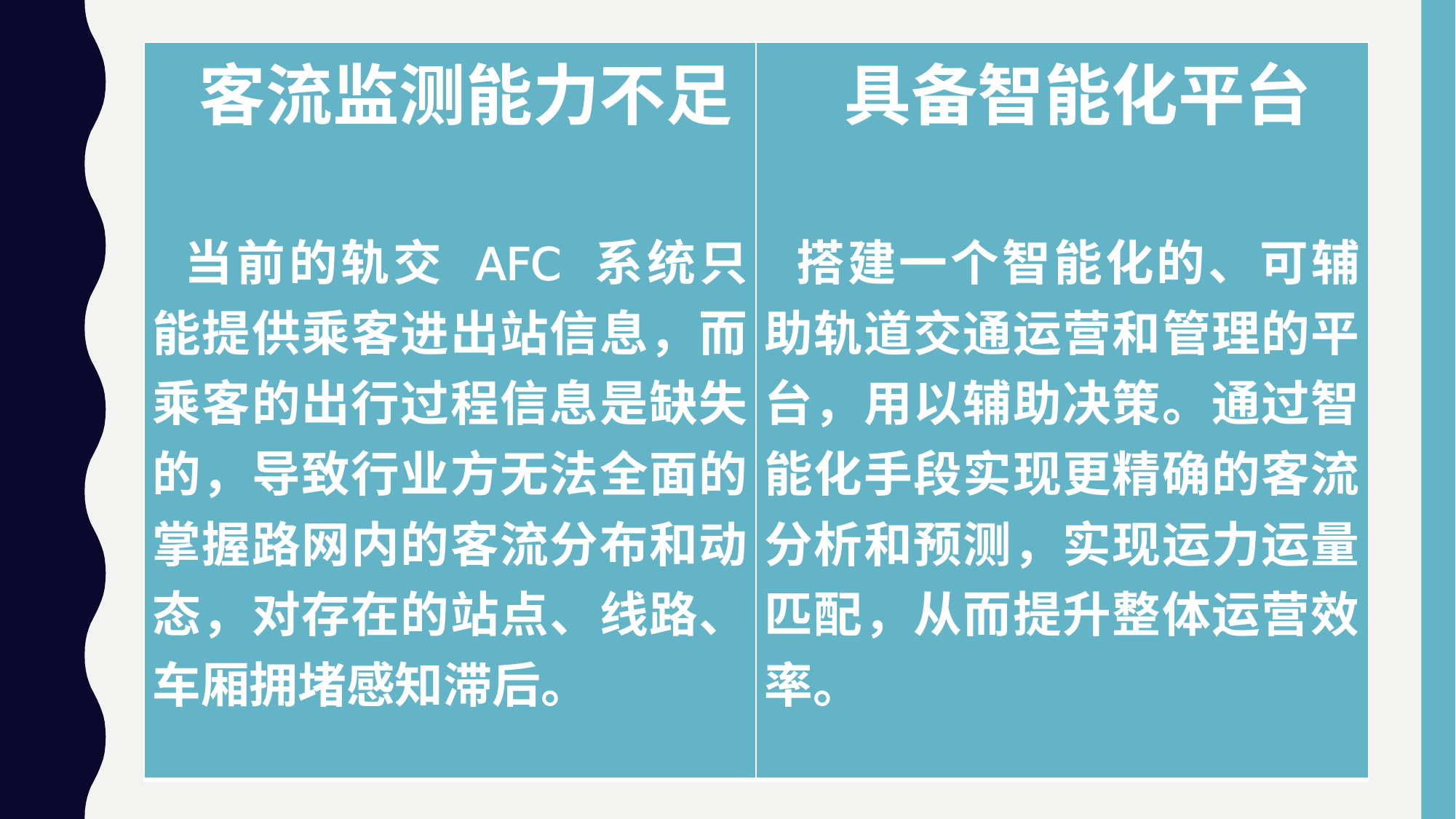

| 客流监测能力不足 当前的轨交 AFC 系统只能提供乘客进出站信息，而乘客的出行过程信息是缺失的，导致行业方无法全面的掌握路网内的客流分布和动态，对存在的站点、线路、车厢拥堵感知滞后。 | 具备智能化平台 搭建一个智能化的、可辅助轨道交通运营和管理的平台，用以辅助决策。通过智能化手段实现更精确的客流分析和预测，实现运力运量匹配，从而提升整体运营效率。 |
| --- | --- |